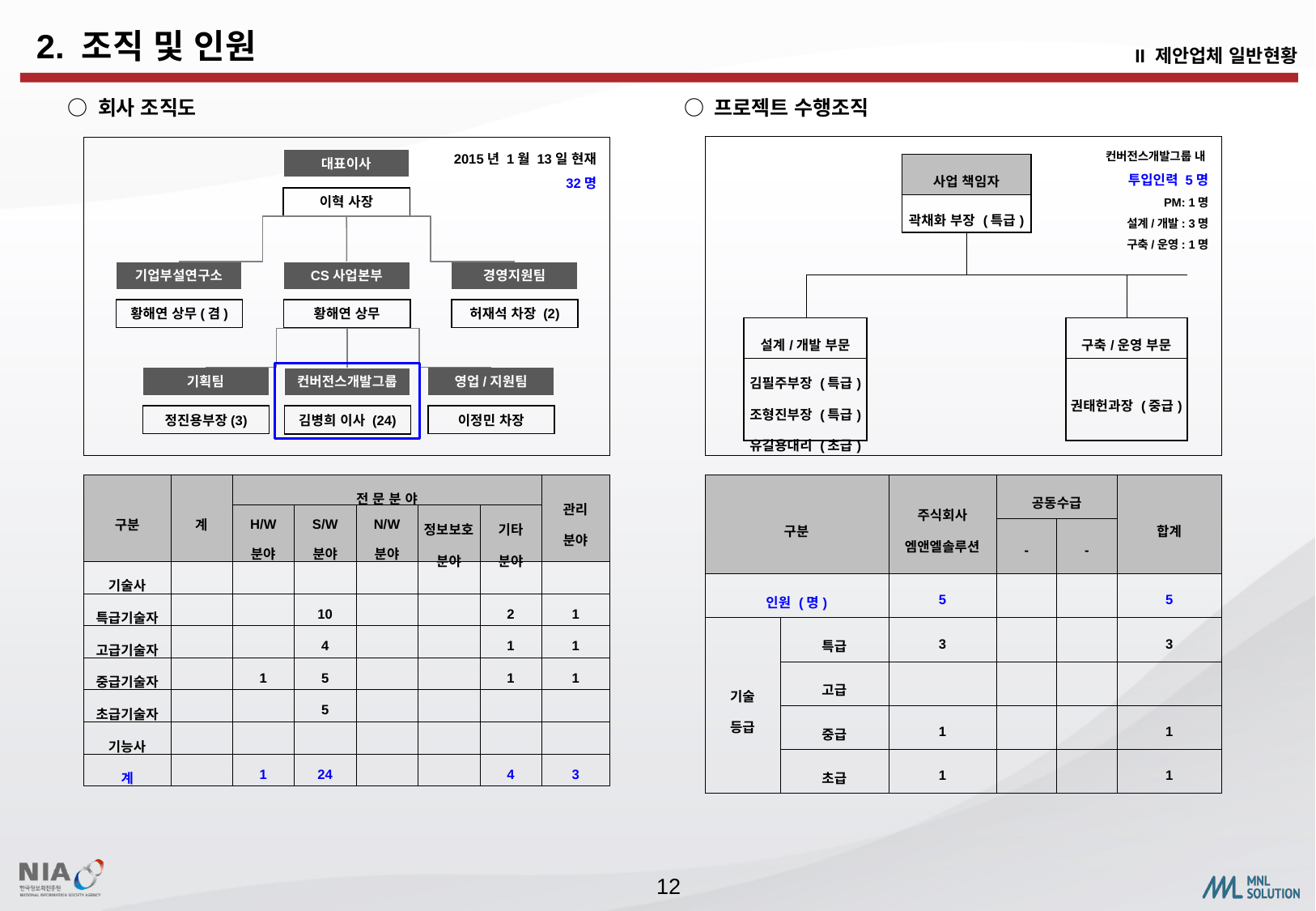

2. 조직 및 인원
II 제안업체 일반현황
○ 프로젝트 수행조직
○ 회사 조직도
컨버전스개발그룹 내
투입인력 5명
PM: 1명
설계/개발: 3명
구축/운영: 1명
2015년 1월 13일 현재
32명

대표이사
이혁 사장
기업부설연구소
황해연 상무(겸)
CS사업본부
황해연 상무
경영지원팀
허재석 차장 (2)
기획팀
정진용부장(3)
영업/지원팀
이정민 차장
컨버전스개발그룹
김병희 이사 (24)

|  |  |  |  | 사업 책임자 |  |  |  |  |  |  |  |
| --- | --- | --- | --- | --- | --- | --- | --- | --- | --- | --- | --- |
|  |  |  |  | 곽채화 부장 (특급) |  |  |  |  |  |  |  |
|  |  |  |  |  |  |  |  |  |  |  |  |
|  |  |  |  |  |  |  |  |  |  |  |  |
| 설계/개발 부문 |  |  |  |  |  |  |  |  | 구축/운영 부문 |  |  |
| 김필주부장 (특급) 조형진부장 (특급) 유길용대리 (초급) |  |  |  |  |  |  |  |  | 권태헌과장 (중급) |  |  |
| 구분 |  | 주식회사 엠앤엘솔루션 | 공동수급 |  | 합계 |
| --- | --- | --- | --- | --- | --- |
|  |  |  | - | - |  |
| 인원 (명) |  | 5 |  |  | 5 |
| 기술 등급 | 특급 | 3 |  |  | 3 |
|  | 고급 |  |  |  |  |
|  | 중급 | 1 |  |  | 1 |
|  | 초급 | 1 |  |  | 1 |
| 구분 | 계 | 전 문 분 야 |  |  |  |  | 관리 분야 |
| --- | --- | --- | --- | --- | --- | --- | --- |
|  |  | H/W 분야 | S/W 분야 | N/W 분야 | 정보보호 분야 | 기타 분야 |  |
| 기술사 |  |  |  |  |  |  |  |
| 특급기술자 |  |  | 10 |  |  | 2 | 1 |
| 고급기술자 |  |  | 4 |  |  | 1 | 1 |
| 중급기술자 |  | 1 | 5 |  |  | 1 | 1 |
| 초급기술자 |  |  | 5 |  |  |  |  |
| 기능사 |  |  |  |  |  |  |  |
| 계 |  | 1 | 24 |  |  | 4 | 3 |